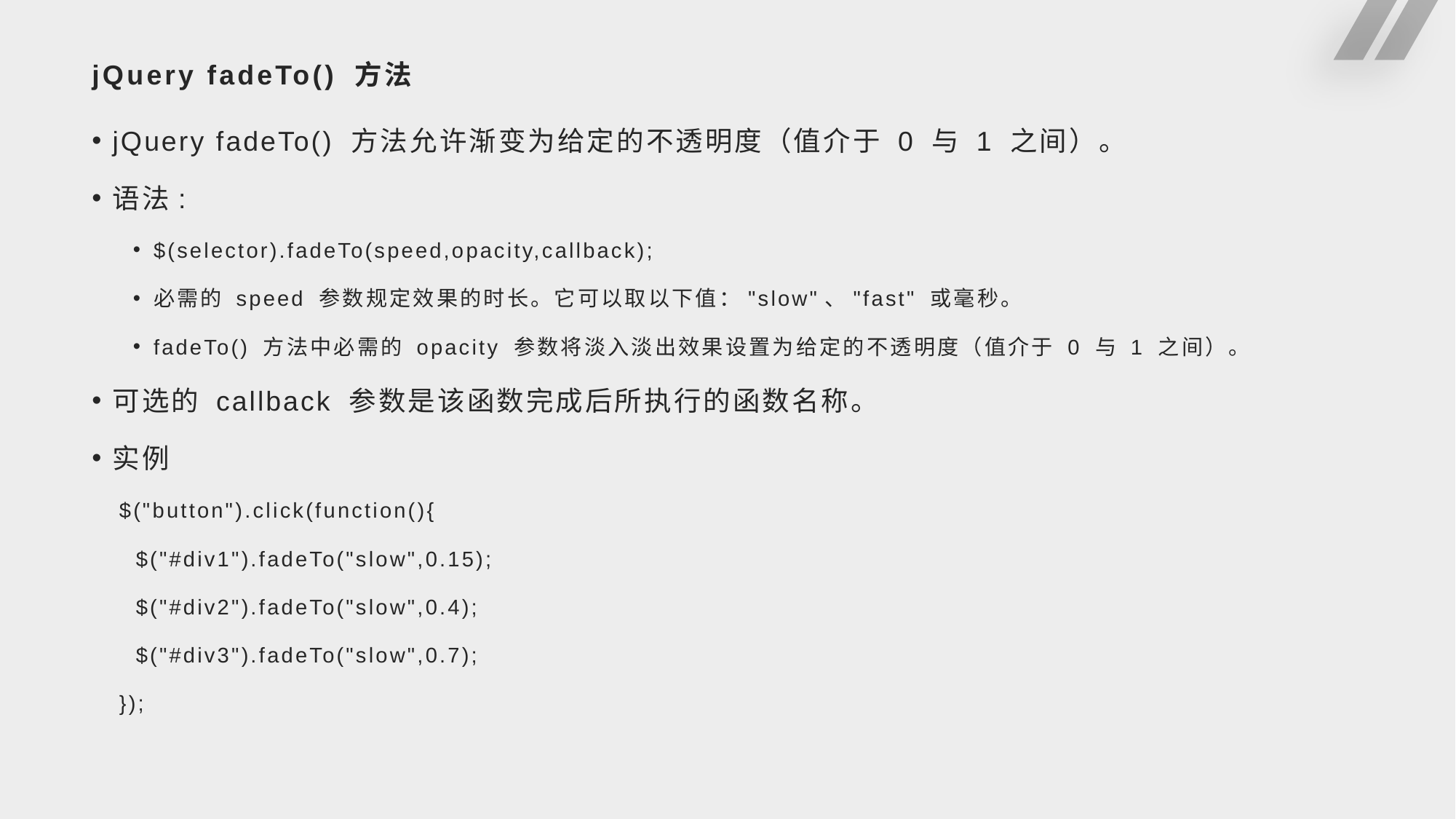

# jQuery fadeTo() 方法
jQuery fadeTo() 方法允许渐变为给定的不透明度（值介于 0 与 1 之间）。
语法:
$(selector).fadeTo(speed,opacity,callback);
必需的 speed 参数规定效果的时长。它可以取以下值："slow"、"fast" 或毫秒。
fadeTo() 方法中必需的 opacity 参数将淡入淡出效果设置为给定的不透明度（值介于 0 与 1 之间）。
可选的 callback 参数是该函数完成后所执行的函数名称。
实例
$("button").click(function(){
  $("#div1").fadeTo("slow",0.15);
  $("#div2").fadeTo("slow",0.4);
  $("#div3").fadeTo("slow",0.7);
});